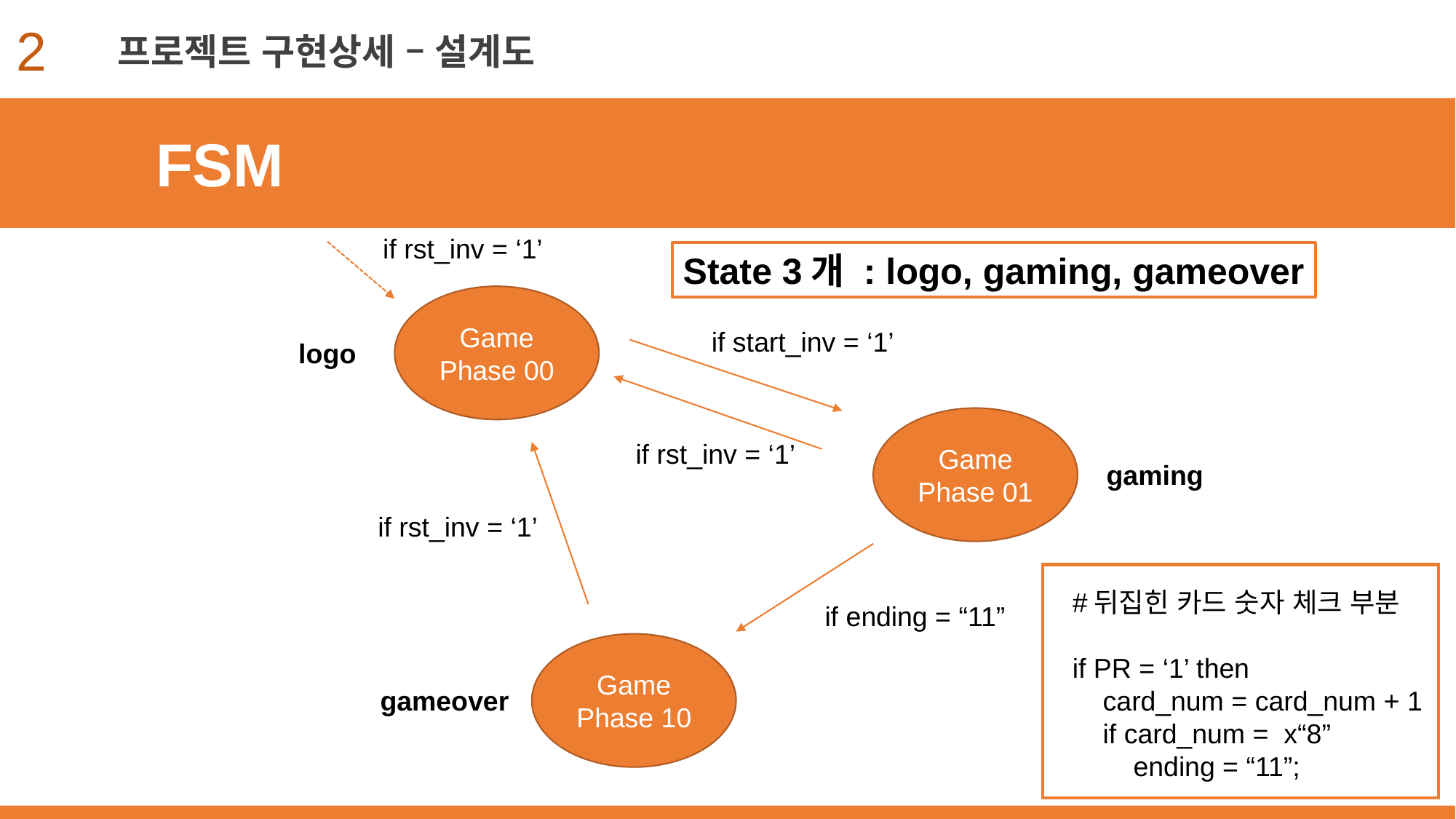

2
프로젝트 구현상세 – 설계도

FSM
if rst_inv = ‘1’
State 3개 : logo, gaming, gameover
Game
Phase 00
if start_inv = ‘1’
logo
Game
Phase 01
if rst_inv = ‘1’
gaming
if rst_inv = ‘1’

#뒤집힌 카드 숫자 체크 부분

if PR = ‘1’ then
    card_num = card_num + 1
    if card_num =  x“8”
        ending = “11”;
if ending = “11”
Game
Phase 10
gameover